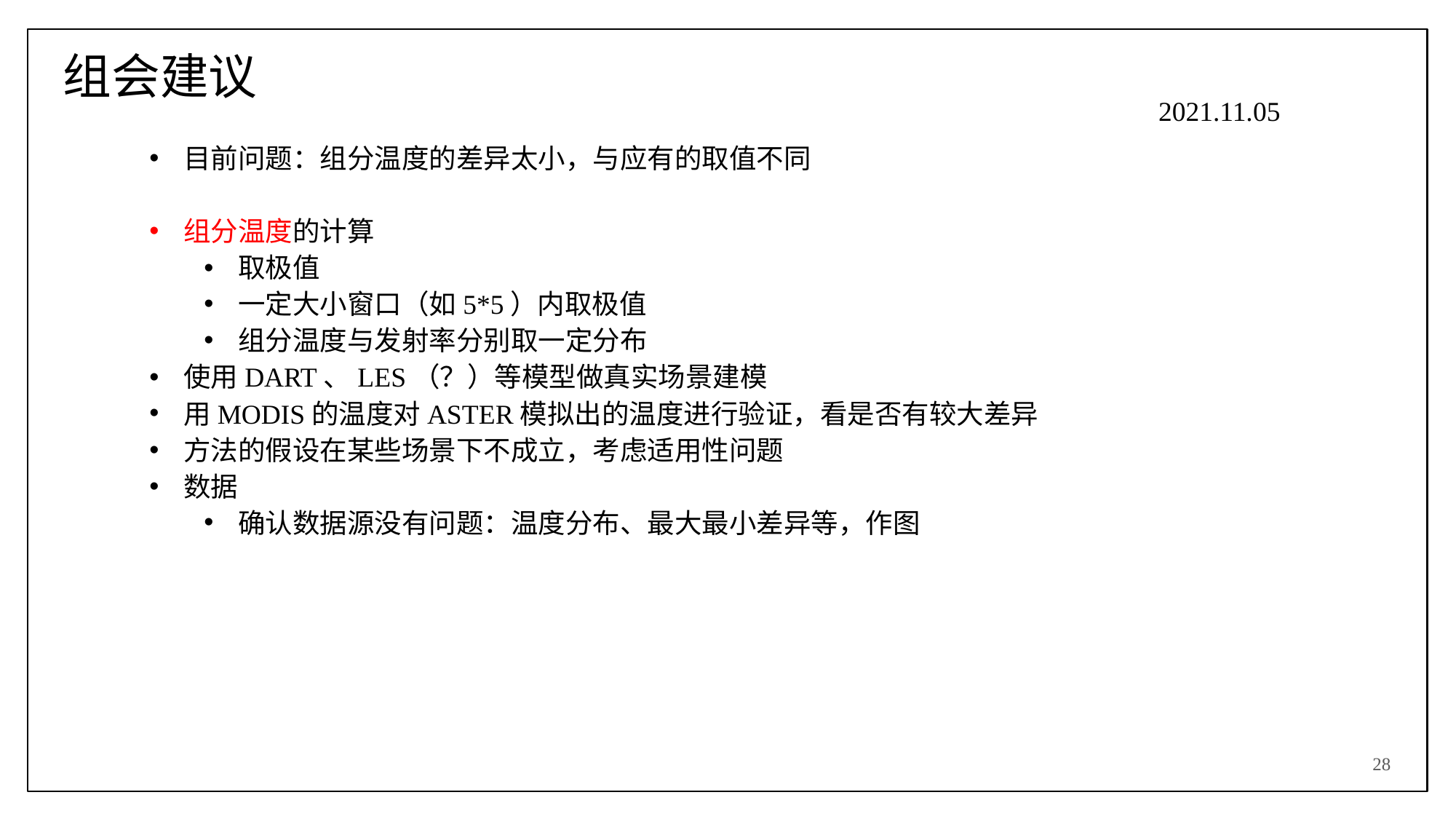

# 组会建议
2021.11.05
目前问题：组分温度的差异太小，与应有的取值不同

组分温度的计算
取极值
一定大小窗口（如5*5）内取极值
组分温度与发射率分别取一定分布
使用DART、LES（？）等模型做真实场景建模
用MODIS的温度对ASTER模拟出的温度进行验证，看是否有较大差异
方法的假设在某些场景下不成立，考虑适用性问题
数据
确认数据源没有问题：温度分布、最大最小差异等，作图

28